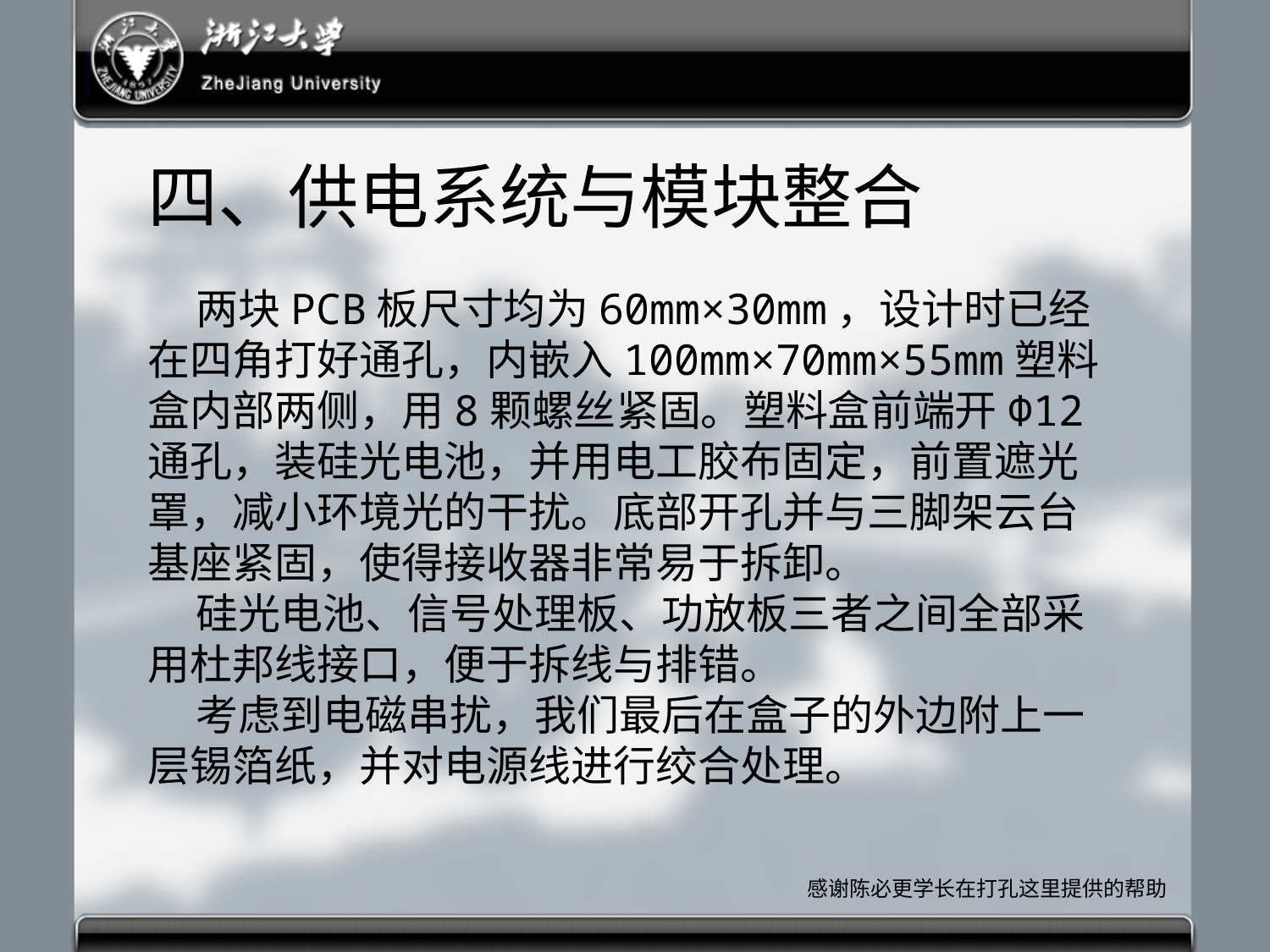

四、供电系统与模块整合
    两块PCB板尺寸均为60mm×30mm，设计时已经在四角打好通孔，内嵌入100mm×70mm×55mm塑料盒内部两侧，用8颗螺丝紧固。塑料盒前端开Φ12通孔，装硅光电池，并用电工胶布固定，前置遮光罩，减小环境光的干扰。底部开孔并与三脚架云台基座紧固，使得接收器非常易于拆卸。
    硅光电池、信号处理板、功放板三者之间全部采用杜邦线接口，便于拆线与排错。
    考虑到电磁串扰，我们最后在盒子的外边附上一层锡箔纸，并对电源线进行绞合处理。
感谢陈必更学长在打孔这里提供的帮助